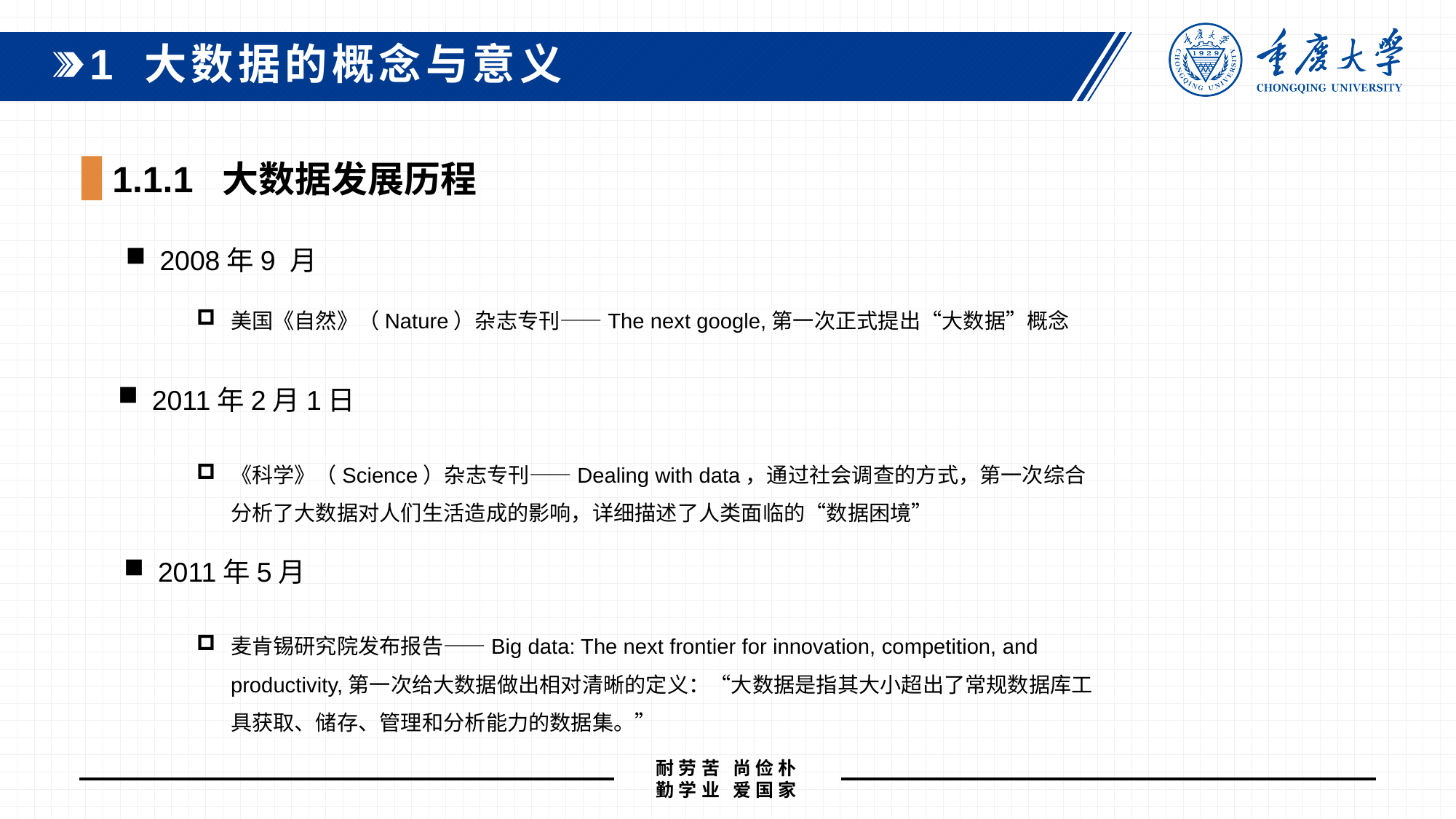

1 大数据的概念与意义

1.1.1  大数据发展历程
2008年9 月
美国《自然》（Nature）杂志专刊——The next google,第一次正式提出“大数据”概念
2011年2月1日
《科学》（Science）杂志专刊——Dealing with data，通过社会调查的方式，第一次综合分析了大数据对人们生活造成的影响，详细描述了人类面临的“数据困境”
2011年5月
麦肯锡研究院发布报告——Big data: The next frontier for innovation, competition, and productivity,第一次给大数据做出相对清晰的定义：“大数据是指其大小超出了常规数据库工具获取、储存、管理和分析能力的数据集。”